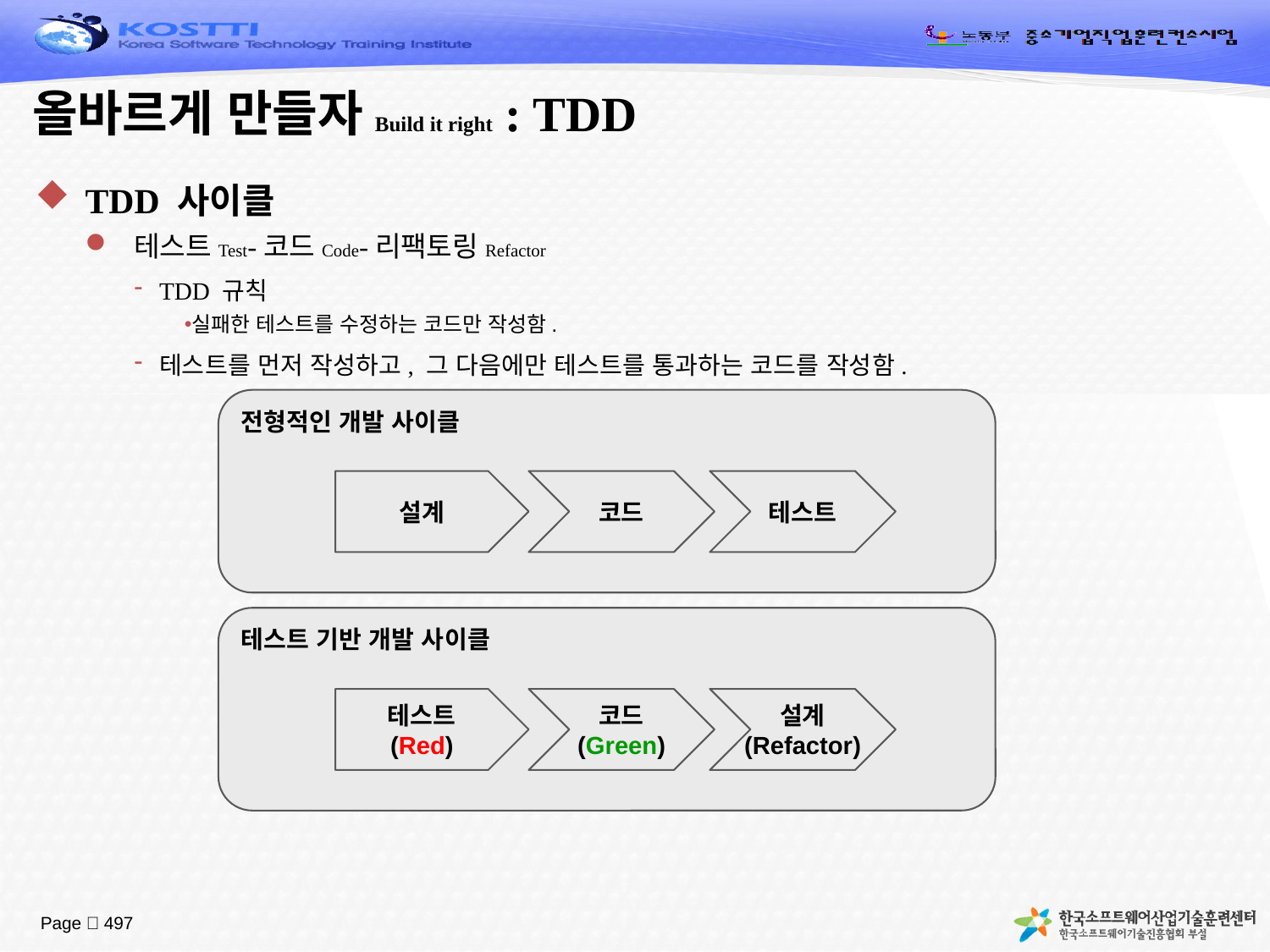

# 올바르게 만들자Build it right : TDD
TDD 사이클
테스트Test-코드Code-리팩토링Refactor
TDD 규칙
실패한 테스트를 수정하는 코드만 작성함.
테스트를 먼저 작성하고, 그 다음에만 테스트를 통과하는 코드를 작성함.
전형적인 개발 사이클
설계
코드
테스트
테스트 기반 개발 사이클
테스트
(Red)
코드
(Green)
설계
(Refactor)